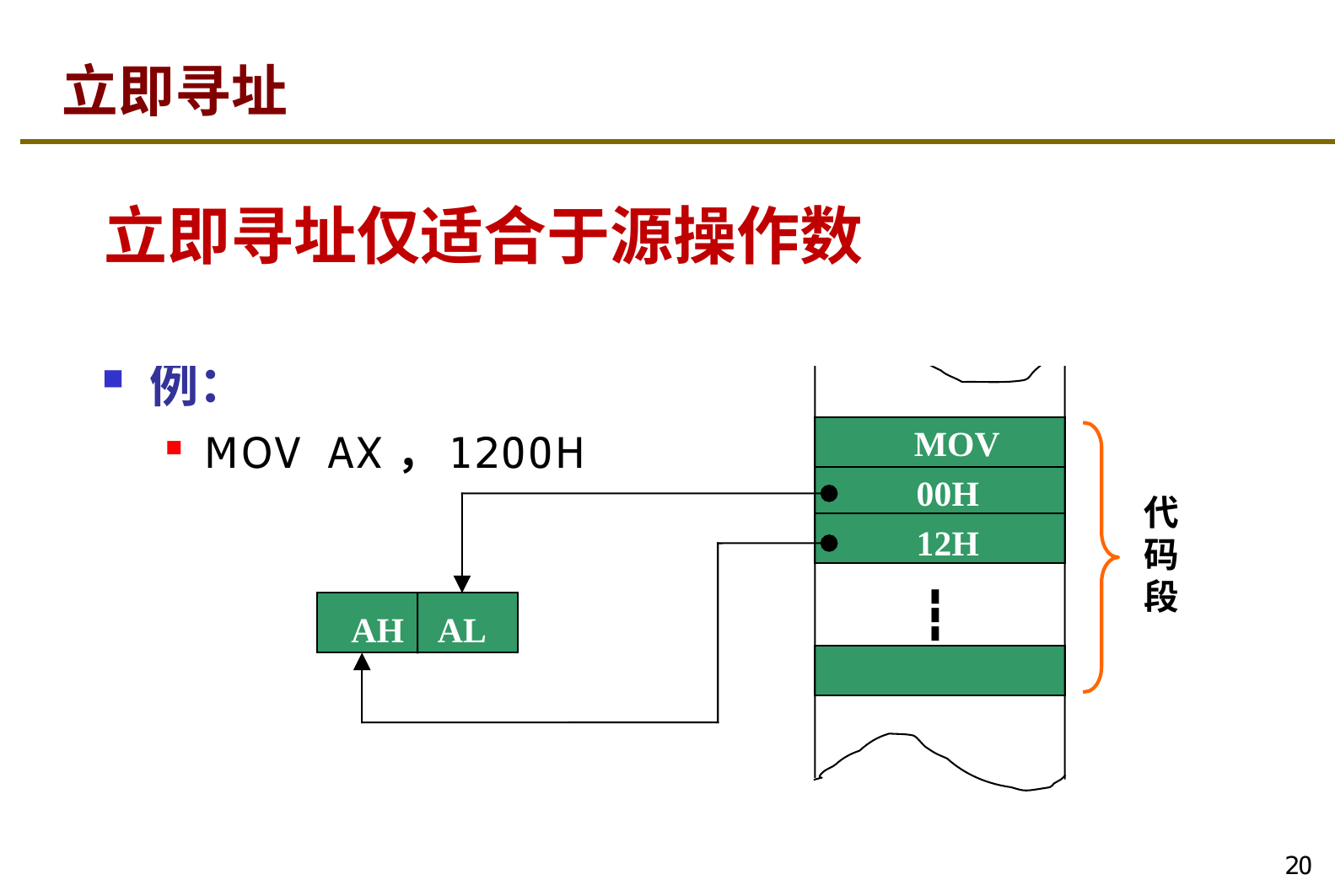

# 立即寻址
立即寻址仅适合于源操作数

指令中的源操作数是立即数，即源操作数是参加操作的数据本身
例：
MOV  AX，1200H

MOV

00H

代码段

12H

┇

AH    AL

20